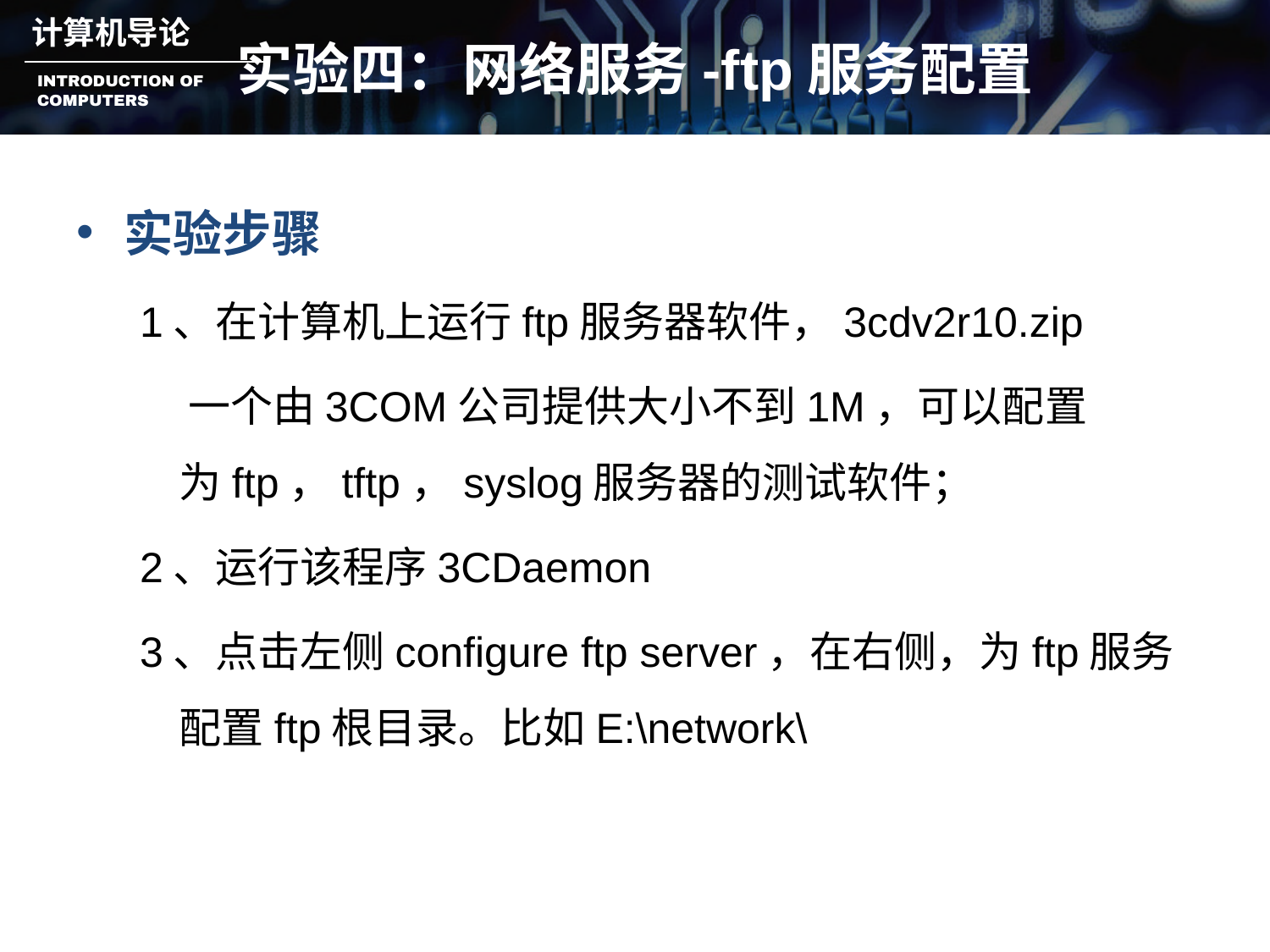

# 实验四：网络服务-ftp服务配置
实验步骤
1、在计算机上运行ftp服务器软件，3cdv2r10.zip
    一个由3COM公司提供大小不到1M，可以配置            为ftp，tftp，syslog服务器的测试软件；
2、运行该程序3CDaemon
3、点击左侧configure ftp server，在右侧，为ftp服务配置ftp根目录。比如E:\network\